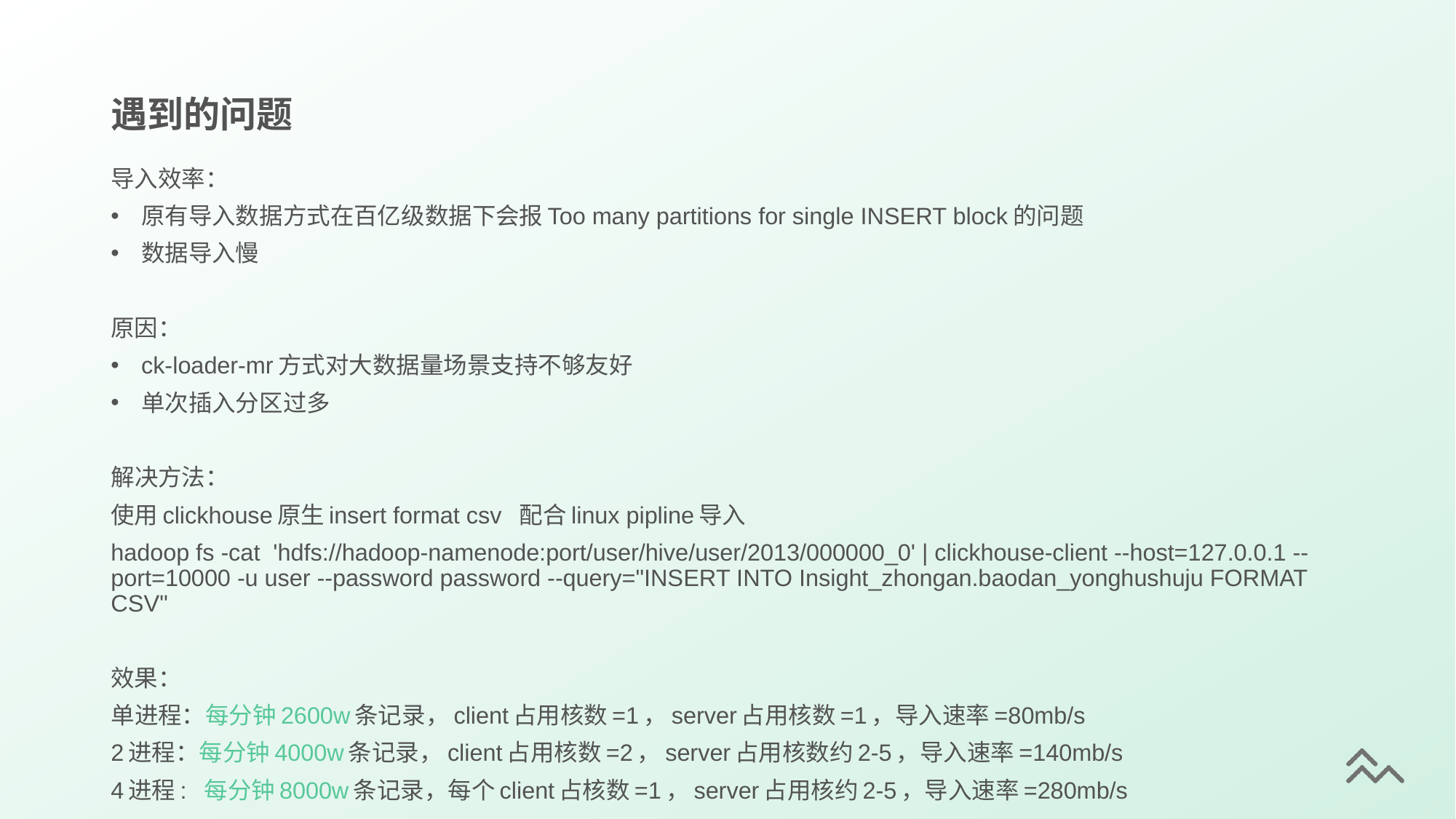

# 遇到的问题
导入效率：
原有导入数据方式在百亿级数据下会报Too many partitions for single INSERT block的问题
数据导入慢

原因：
ck-loader-mr方式对大数据量场景支持不够友好
单次插入分区过多

解决方法：
使用clickhouse原生insert format csv  配合linux pipline导入
hadoop fs -cat  'hdfs://hadoop-namenode:port/user/hive/user/2013/000000_0' | clickhouse-client --host=127.0.0.1 --port=10000 -u user --password password --query="INSERT INTO Insight_zhongan.baodan_yonghushuju FORMAT CSV"

效果：
单进程：每分钟2600w条记录，client占用核数=1，server占用核数=1，导入速率=80mb/s
2进程：每分钟4000w条记录，client占用核数=2，server占用核数约2-5，导入速率=140mb/s
4进程:  每分钟8000w条记录，每个client占核数=1，server占用核约2-5，导入速率=280mb/s